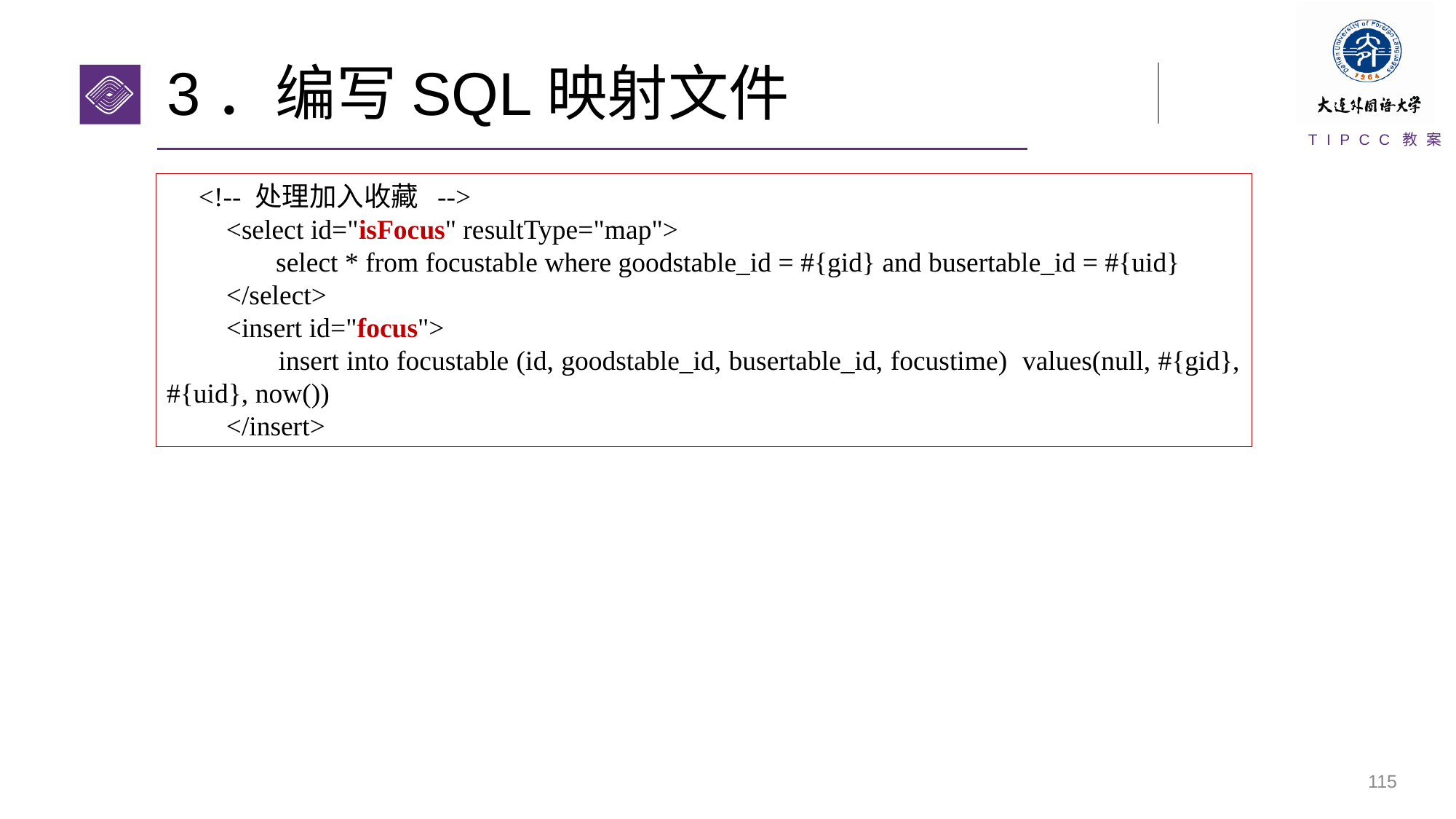

# 3．编写SQL映射文件
<!-- 处理加入收藏  -->
    <select id="isFocus" resultType="map">
	select * from focustable where goodstable_id = #{gid} and busertable_id = #{uid}
    </select>
    <insert id="focus">
    	insert into focustable (id, goodstable_id, busertable_id, focustime)  values(null, #{gid}, #{uid}, now())
    </insert>
115